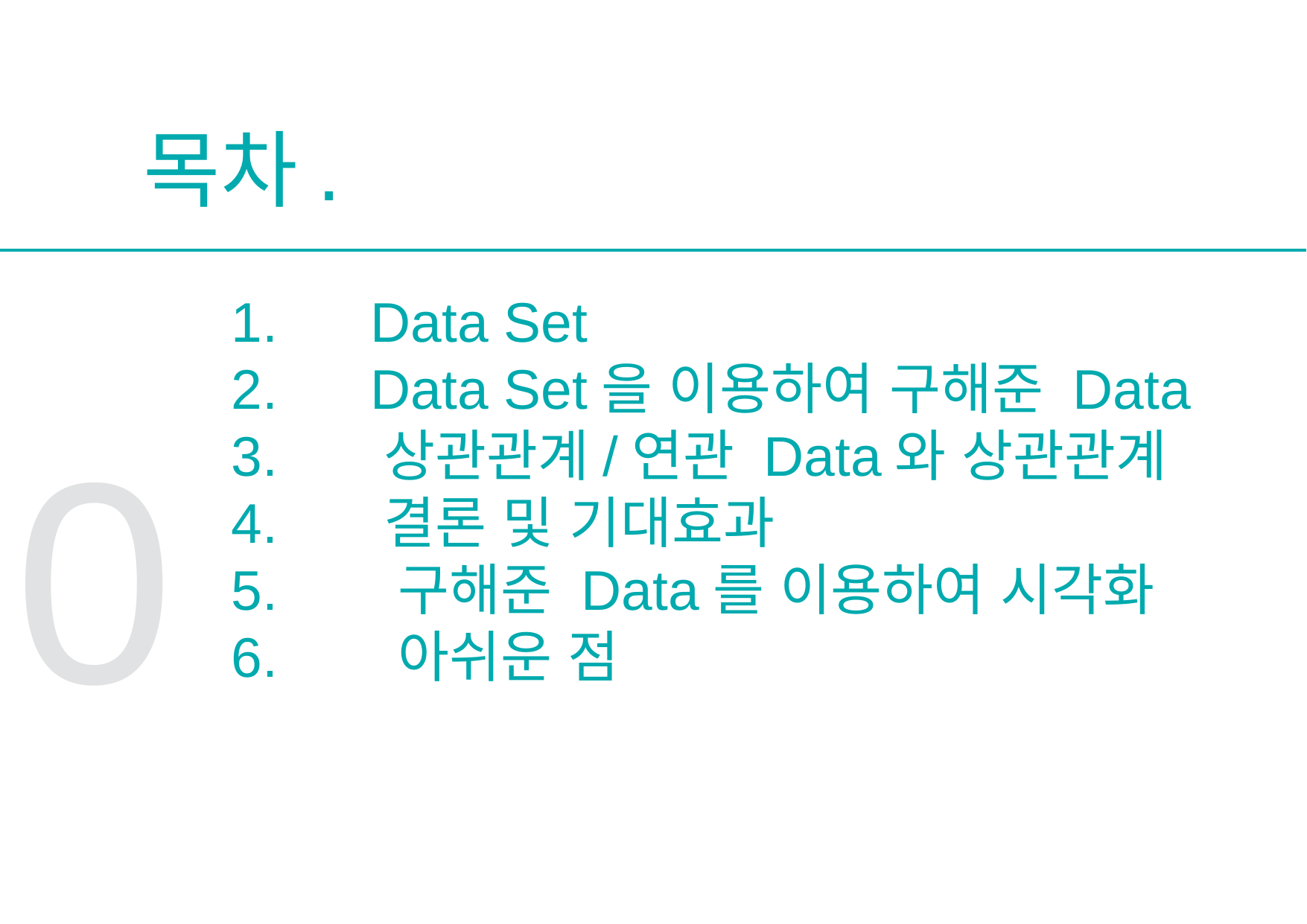

목차.
1.      Data Set
2.      Data Set을 이용하여 구해준 Data
3.      상관관계/연관 Data와 상관관계
4.      결론 및 기대효과
    구해준 Data를 이용하여 시각화
    아쉬운 점
0